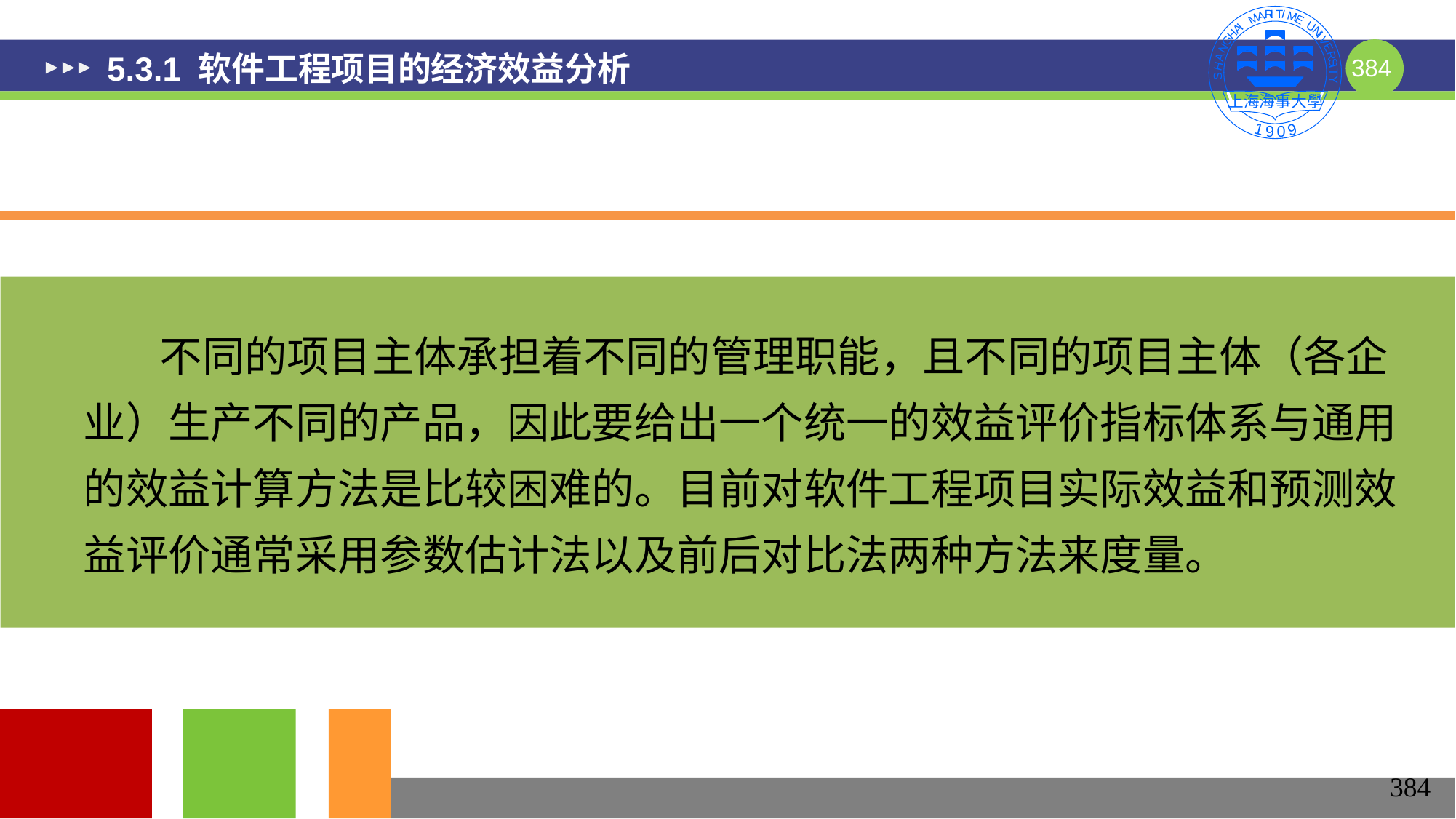

# 5.3.1 软件工程项目的经济效益分析

       不同的项目主体承担着不同的管理职能，且不同的项目主体（各企业）生产不同的产品，因此要给出一个统一的效益评价指标体系与通用的效益计算方法是比较困难的。目前对软件工程项目实际效益和预测效益评价通常采用参数估计法以及前后对比法两种方法来度量。

384

384